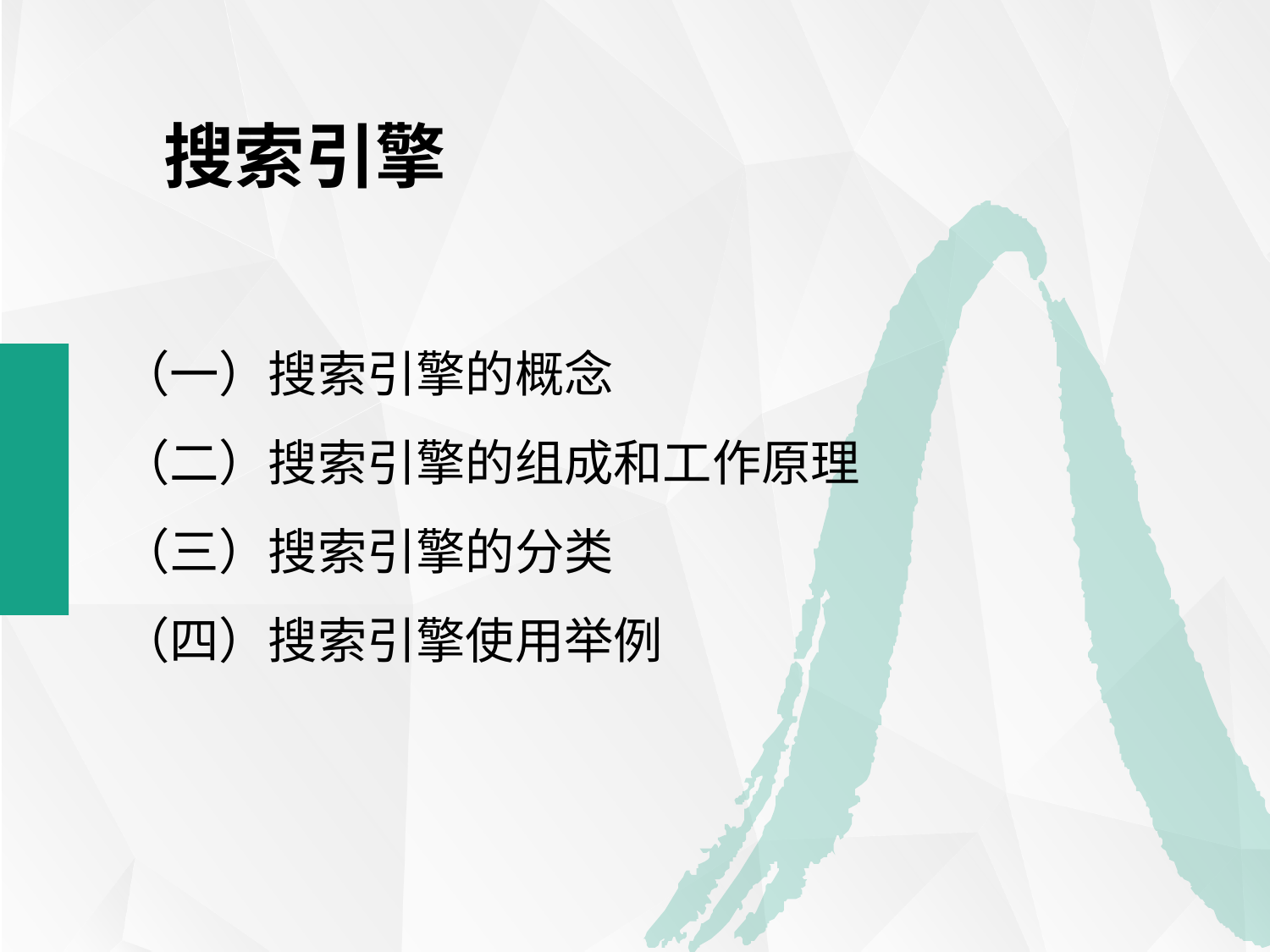

搜索引擎

（一）搜索引擎的概念
（二）搜索引擎的组成和工作原理
（三）搜索引擎的分类
（四）搜索引擎使用举例